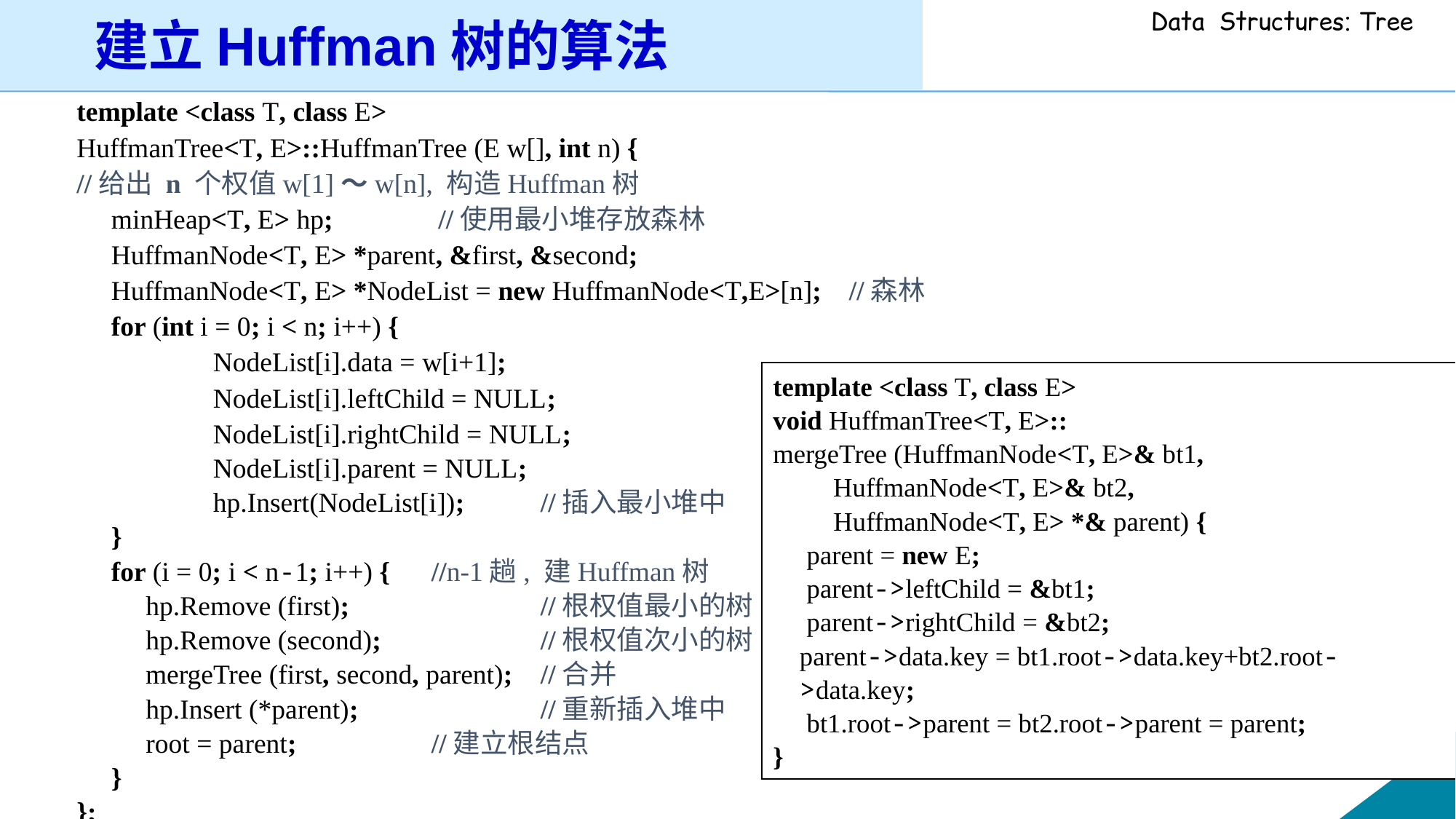

# 建立Huffman树的算法
template <class T, class E>
HuffmanTree<T, E>::HuffmanTree (E w[], int n) {
//给出 n 个权值w[1]～w[n], 构造Huffman树
     minHeap<T, E> hp; 	 //使用最小堆存放森林
     HuffmanNode<T, E> *parent, &first, &second;
     HuffmanNode<T, E> *NodeList = new HuffmanNode<T,E>[n];    //森林
     for (int i = 0; i < n; i++) {
          	NodeList[i].data = w[i+1];
		NodeList[i].leftChild = NULL;
 		NodeList[i].rightChild = NULL;
          	NodeList[i].parent = NULL;
          	hp.Insert(NodeList[i]);	//插入最小堆中
     }
     for (i = 0; i < n-1; i++) {	//n-1趟, 建Huffman树
          hp.Remove (first); 		//根权值最小的树
          hp.Remove (second);		//根权值次小的树
	      mergeTree (first, second, parent);	//合并
          hp.Insert (*parent);		//重新插入堆中
          root = parent;		//建立根结点
     }
};
template <class T, class E>
void HuffmanTree<T, E>::
mergeTree (HuffmanNode<T, E>& bt1,
	     HuffmanNode<T, E>& bt2,
         HuffmanNode<T, E> *& parent) {
     parent = new E;
     parent->leftChild = &bt1;
     parent->rightChild = &bt2;
	parent->data.key = bt1.root->data.key+bt2.root->data.key;
     bt1.root->parent = bt2.root->parent = parent;
}